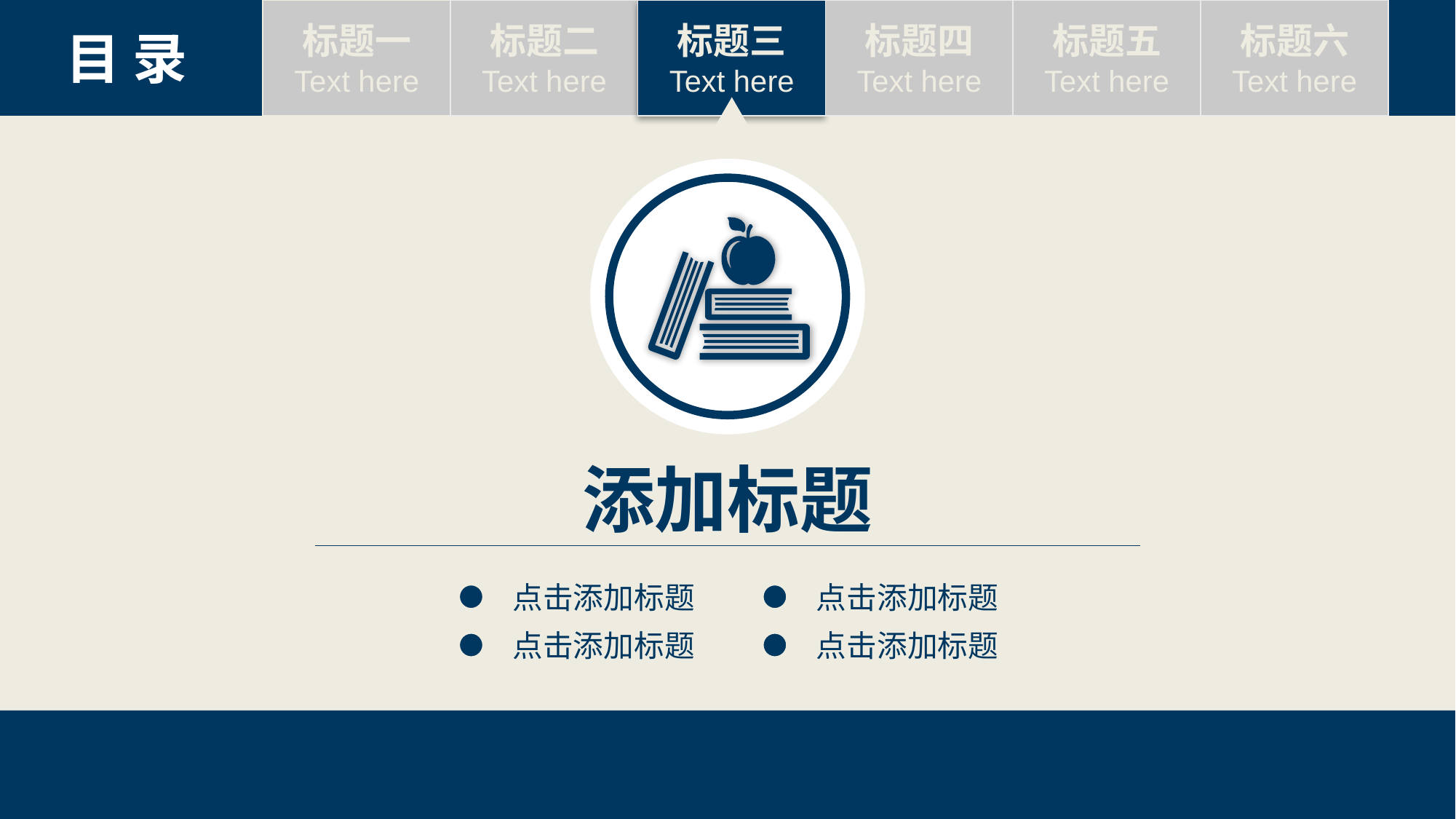

标题一
Text here
标题二
Text here
标题三
Text here
标题四
Text here
标题五
Text here
标题六
Text here

目 录

添加标题
点击添加标题

点击添加标题

点击添加标题

点击添加标题

47